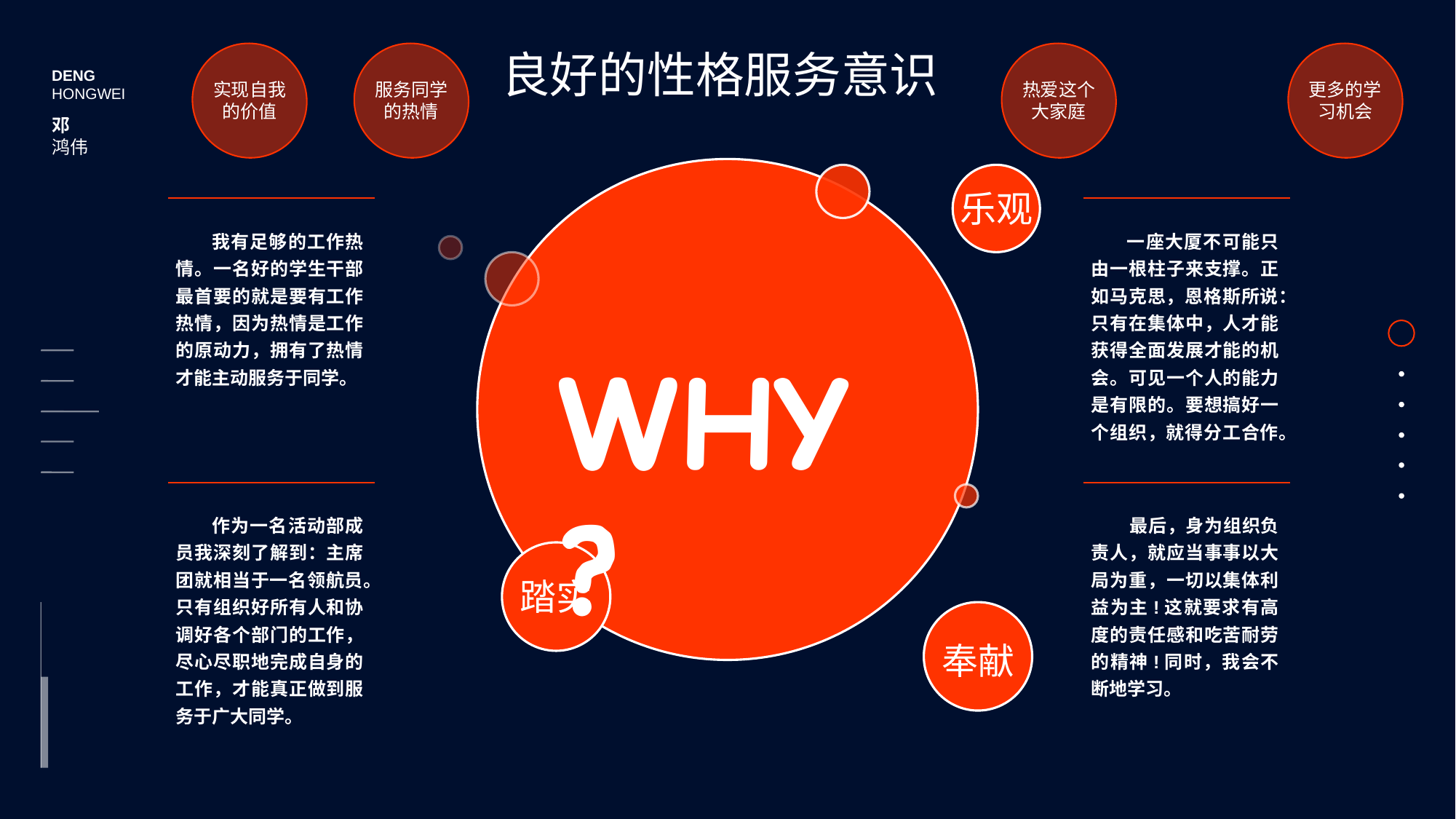

良好的性格服务意识

DENG
HONGWEI
实现自我的价值
服务同学的热情
热爱这个大家庭
更多的学习机会
邓
鸿伟

乐观
       我有足够的工作热情。一名好的学生干部最首要的就是要有工作热情，因为热情是工作的原动力，拥有了热情才能主动服务于同学。
       一座大厦不可能只由一根柱子来支撑。正如马克思，恩格斯所说：只有在集体中，人才能获得全面发展才能的机会。可见一个人的能力是有限的。要想搞好一个组织，就得分工合作。

WHY?

       作为一名活动部成员我深刻了解到：主席团就相当于一名领航员。只有组织好所有人和协调好各个部门的工作，尽心尽职地完成自身的工作，才能真正做到服务于广大同学。
       最后，身为组织负责人，就应当事事以大局为重，一切以集体利益为主!这就要求有高度的责任感和吃苦耐劳的精神!同时，我会不断地学习。

踏实

奉献